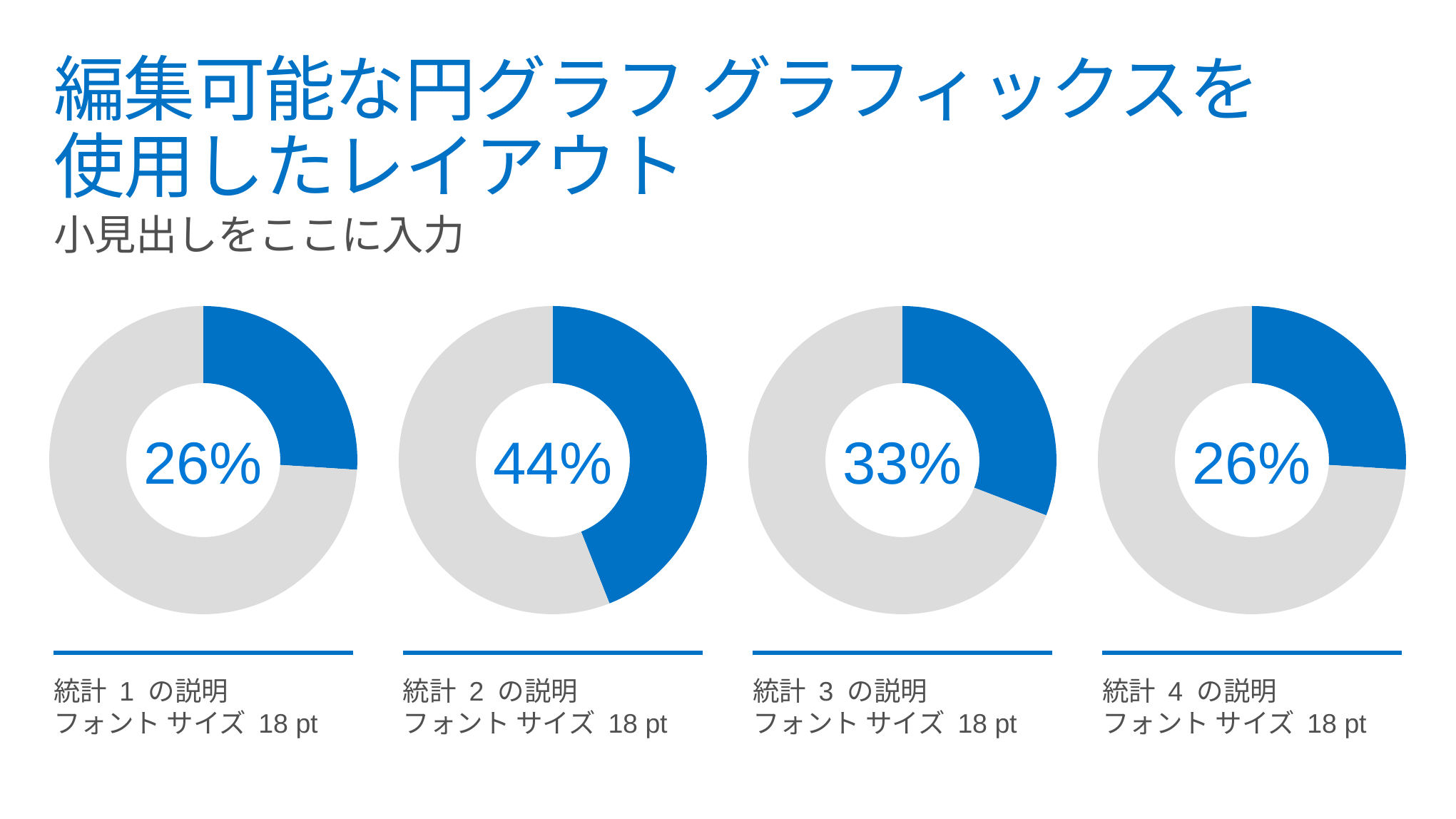

# 編集可能な円グラフ グラフィックスを 使用したレイアウト
小見出しをここに入力

### Chart

| Category | Sales |
|---|---|
| 1st Qtr | 26.0 |
| 2nd Qtr | 74.0 |

### Chart

| Category | Sales |
|---|---|
| 1st Qtr | 44.0 |
| 2nd Qtr | 56.0 |

### Chart

| Category | Sales |
|---|---|
| 1st Qtr | 33.0 |
| 2nd Qtr | 74.0 |

### Chart

| Category | Sales |
|---|---|
| 1st Qtr | 26.0 |
| 2nd Qtr | 74.0 |
26%
44%
33%
26%
統計 1 の説明
フォント サイズ 18 pt
統計 2 の説明
フォント サイズ 18 pt
統計 3 の説明
フォント サイズ 18 pt
統計 4 の説明
フォント サイズ 18 pt